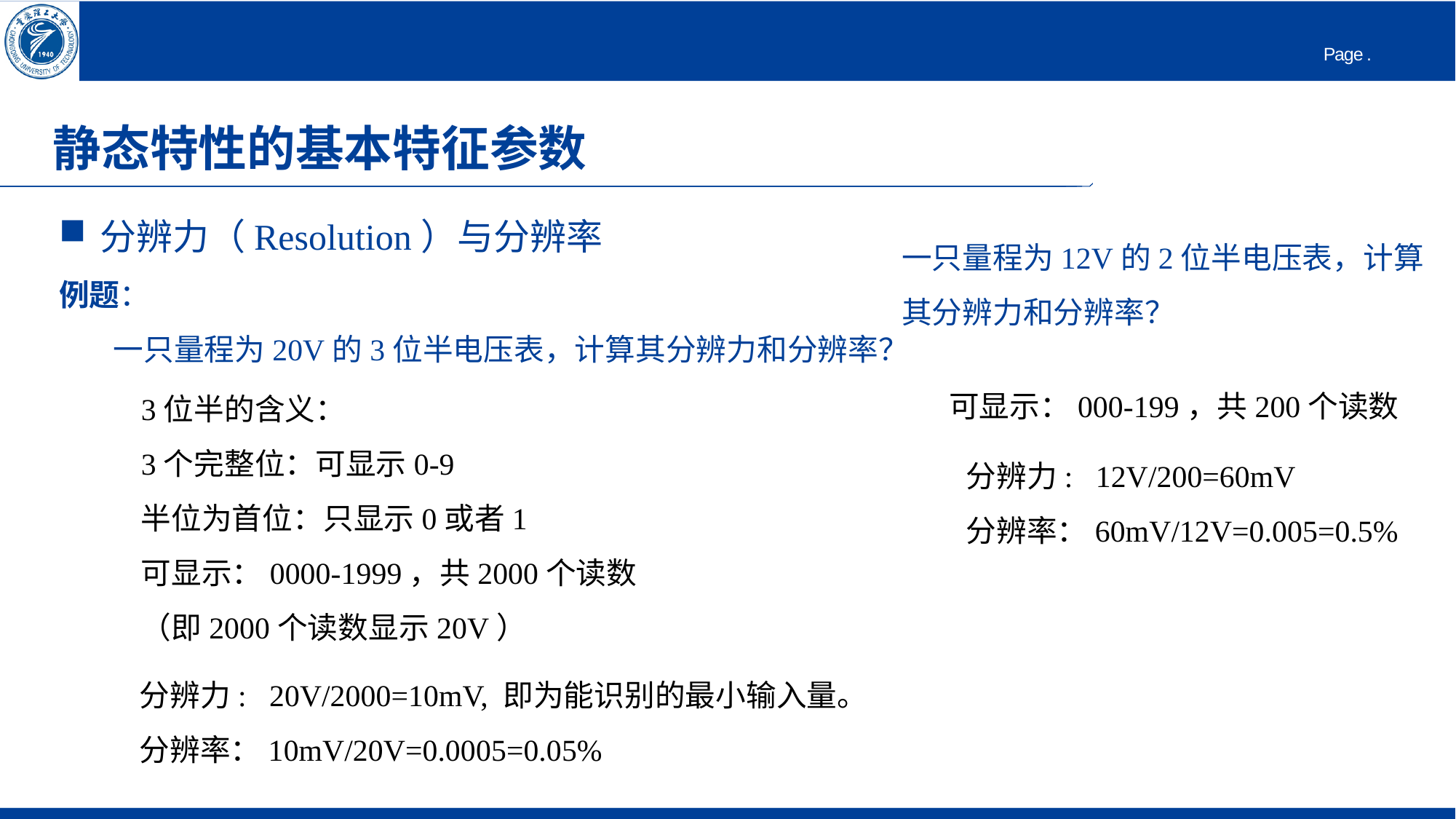

# 静态特性的基本特征参数
分辨力（Resolution）与分辨率
例题：
       一只量程为20V的3位半电压表，计算其分辨力和分辨率？

一只量程为12V的2位半电压表，计算其分辨力和分辨率？

可显示：000-199，共200个读数
3位半的含义：
3个完整位：可显示0-9
半位为首位：只显示0或者1
可显示：0000-1999，共2000个读数
（即2000个读数显示20V）
分辨力:   12V/200=60mV
分辨率：60mV/12V=0.005=0.5%
分辨力:   20V/2000=10mV, 即为能识别的最小输入量。
分辨率：10mV/20V=0.0005=0.05%